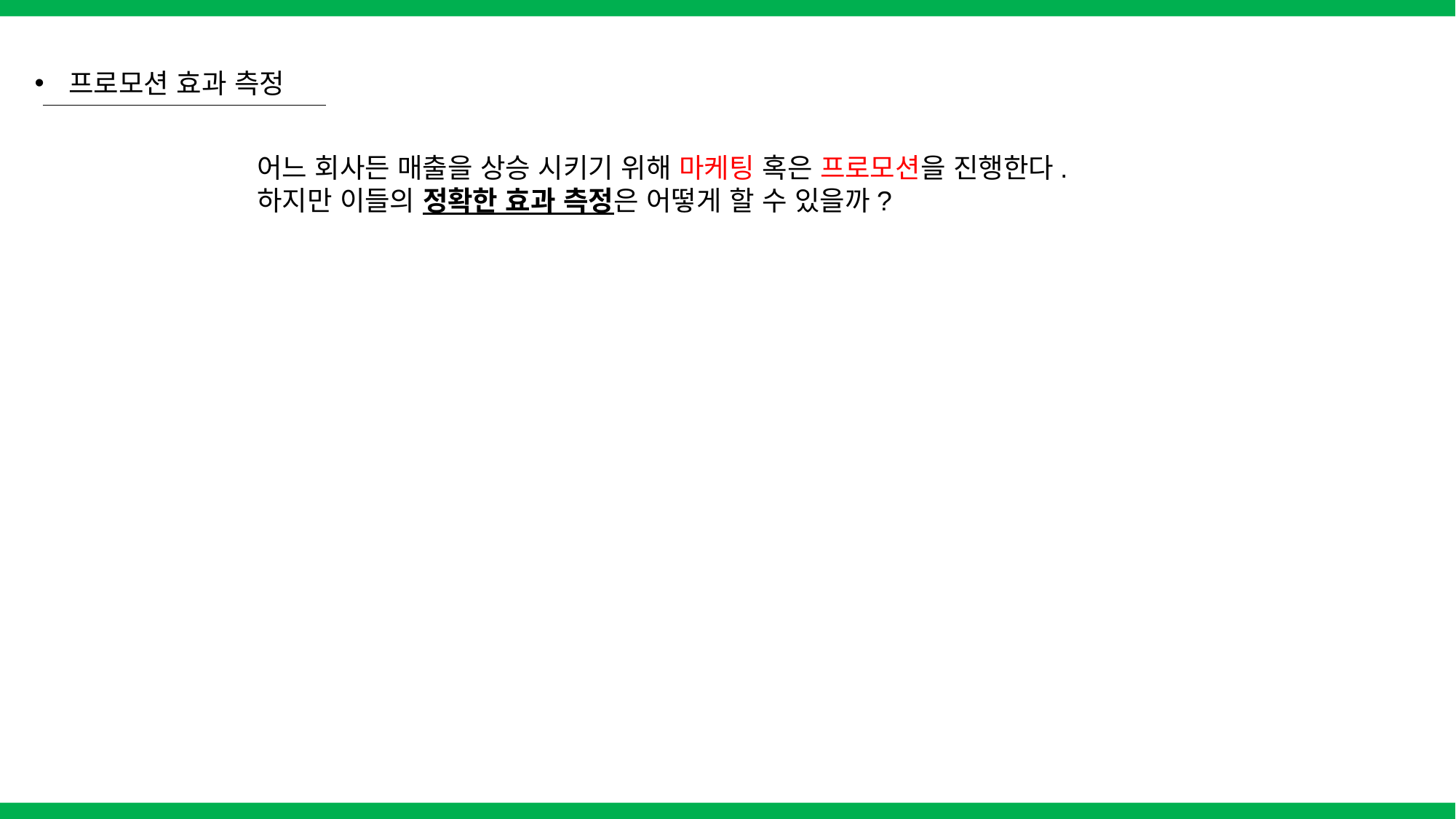

프로모션 효과 측정
어느 회사든 매출을 상승 시키기 위해 마케팅 혹은 프로모션을 진행한다.
하지만 이들의 정확한 효과 측정은 어떻게 할 수 있을까?